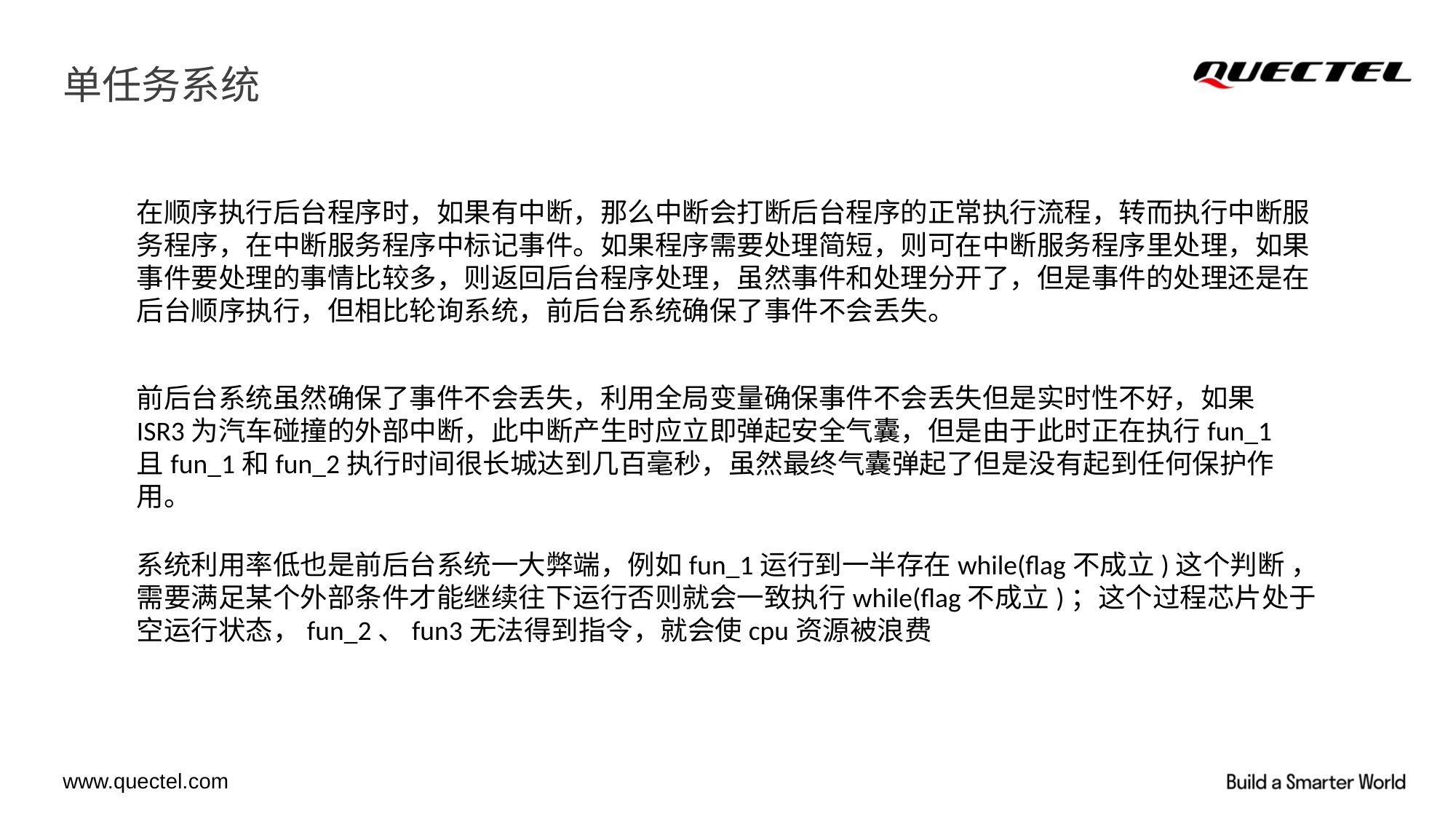

# 单任务系统
在顺序执行后台程序时，如果有中断，那么中断会打断后台程序的正常执行流程，转而执行中断服务程序，在中断服务程序中标记事件。如果程序需要处理简短，则可在中断服务程序里处理，如果事件要处理的事情比较多，则返回后台程序处理，虽然事件和处理分开了，但是事件的处理还是在后台顺序执行，但相比轮询系统，前后台系统确保了事件不会丢失。
前后台系统虽然确保了事件不会丢失，利用全局变量确保事件不会丢失但是实时性不好，如果ISR3为汽车碰撞的外部中断，此中断产生时应立即弹起安全气囊，但是由于此时正在执行fun_1且fun_1和fun_2执行时间很长城达到几百毫秒，虽然最终气囊弹起了但是没有起到任何保护作用。
系统利用率低也是前后台系统一大弊端，例如fun_1运行到一半存在while(flag不成立)这个判断 ，需要满足某个外部条件才能继续往下运行否则就会一致执行while(flag不成立)；这个过程芯片处于空运行状态，fun_2、fun3无法得到指令，就会使cpu资源被浪费